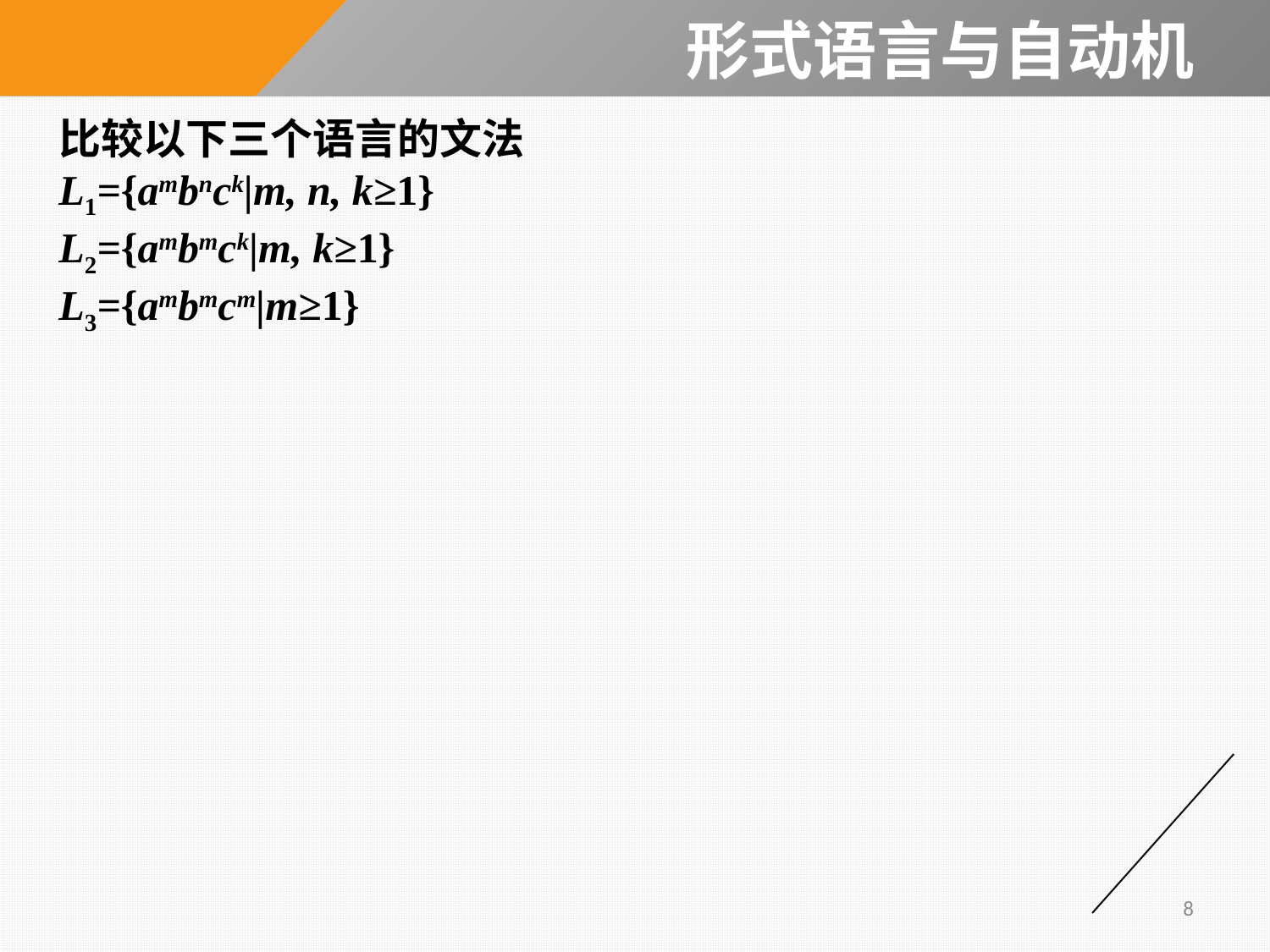

# 形式语言与自动机
比较以下三个语言的文法
L1={ambnck|m, n, k≥1}
L2={ambmck|m, k≥1}
L3={ambmcm|m≥1}
8